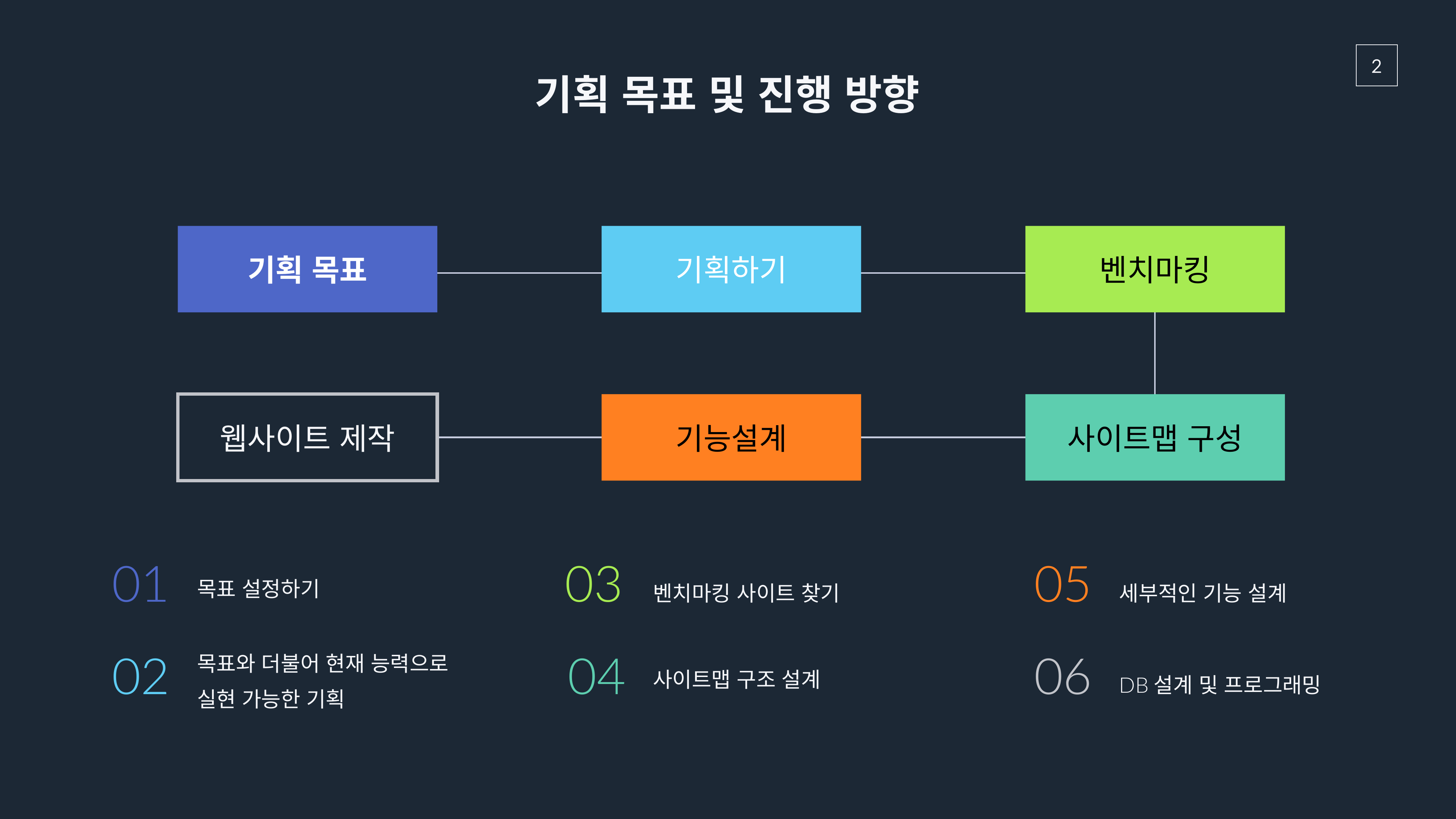

기획 목표 및 진행 방향
기획 목표
기획하기
벤치마킹

웹사이트 제작
기능설계
사이트맵 구성
01
03
05

목표 설정하기
벤치마킹 사이트 찾기
세부적인 기능 설계
02
04
06
목표와 더불어 현재 능력으로 실현 가능한 기획
사이트맵 구조 설계
DB설계 및 프로그래밍